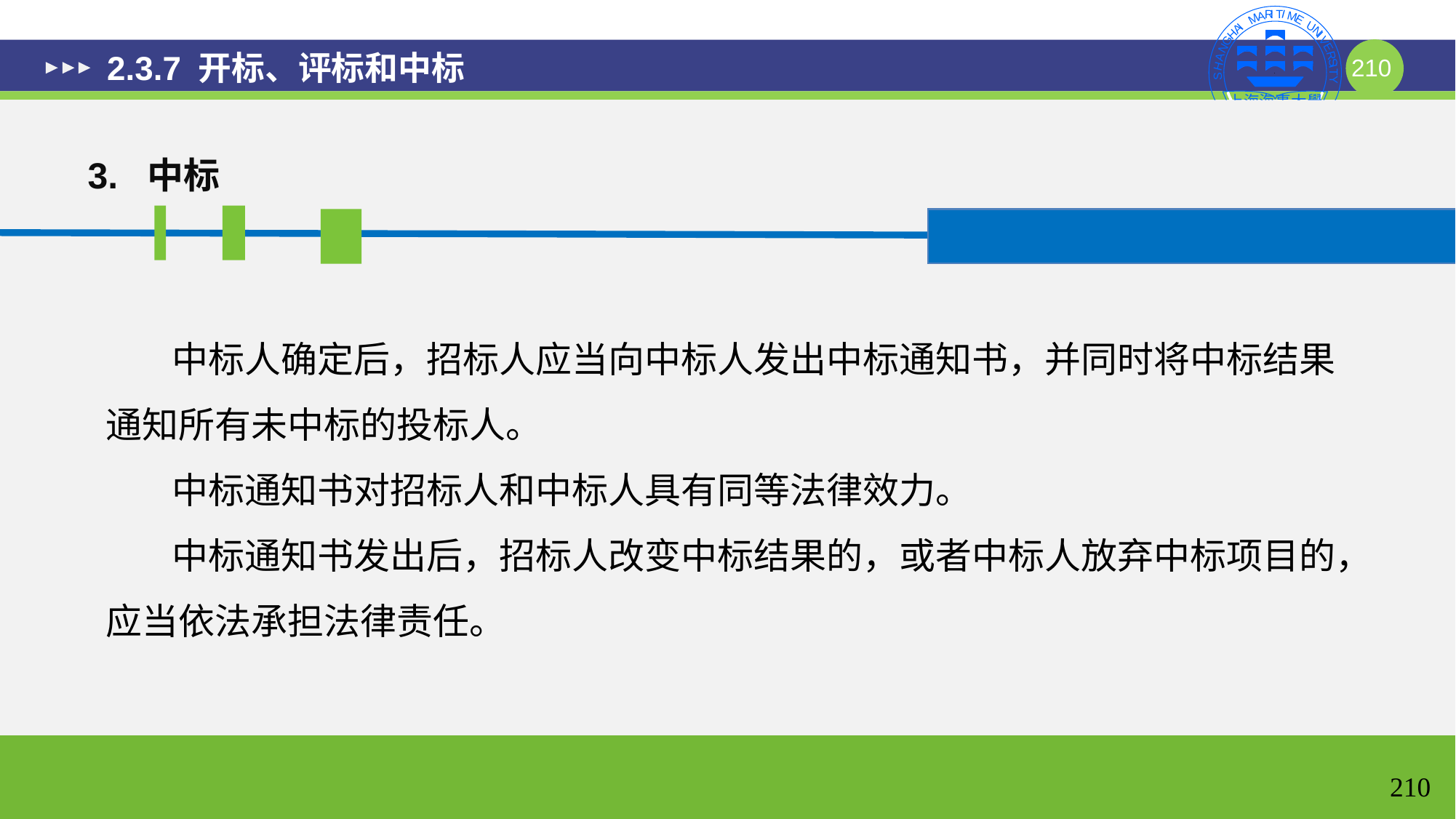

# 2.3.7 开标、评标和中标

3.  中标

       中标人确定后，招标人应当向中标人发出中标通知书，并同时将中标结果通知所有未中标的投标人。
       中标通知书对招标人和中标人具有同等法律效力。
       中标通知书发出后，招标人改变中标结果的，或者中标人放弃中标项目的，应当依法承担法律责任。

210
210